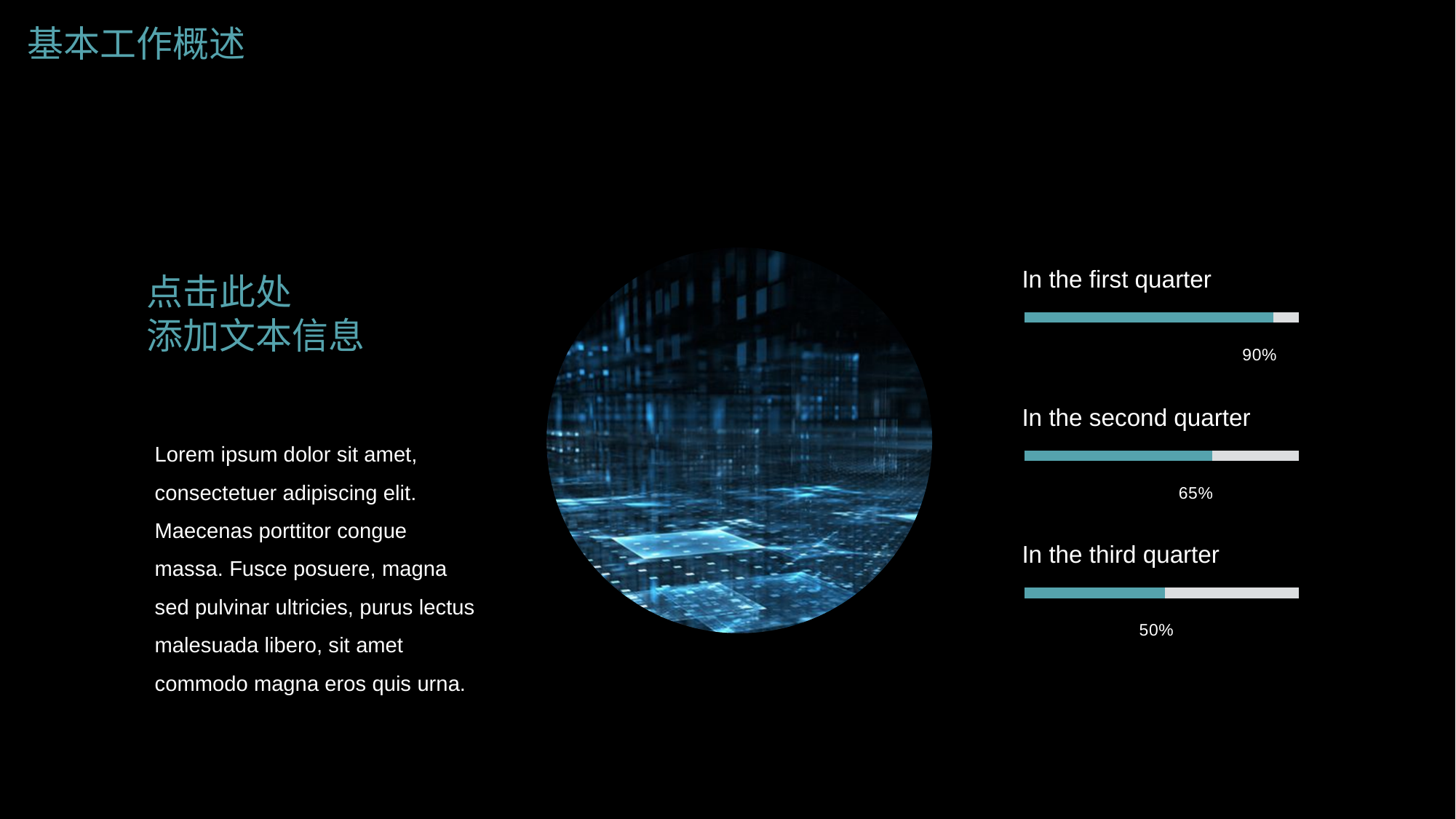

基本工作概述
点击此处
添加文本信息
In the first quarter

90%
In the second quarter
Lorem ipsum dolor sit amet, consectetuer adipiscing elit. Maecenas porttitor congue massa. Fusce posuere, magna sed pulvinar ultricies, purus lectus malesuada libero, sit amet commodo magna eros quis urna.

65%
In the third quarter

50%